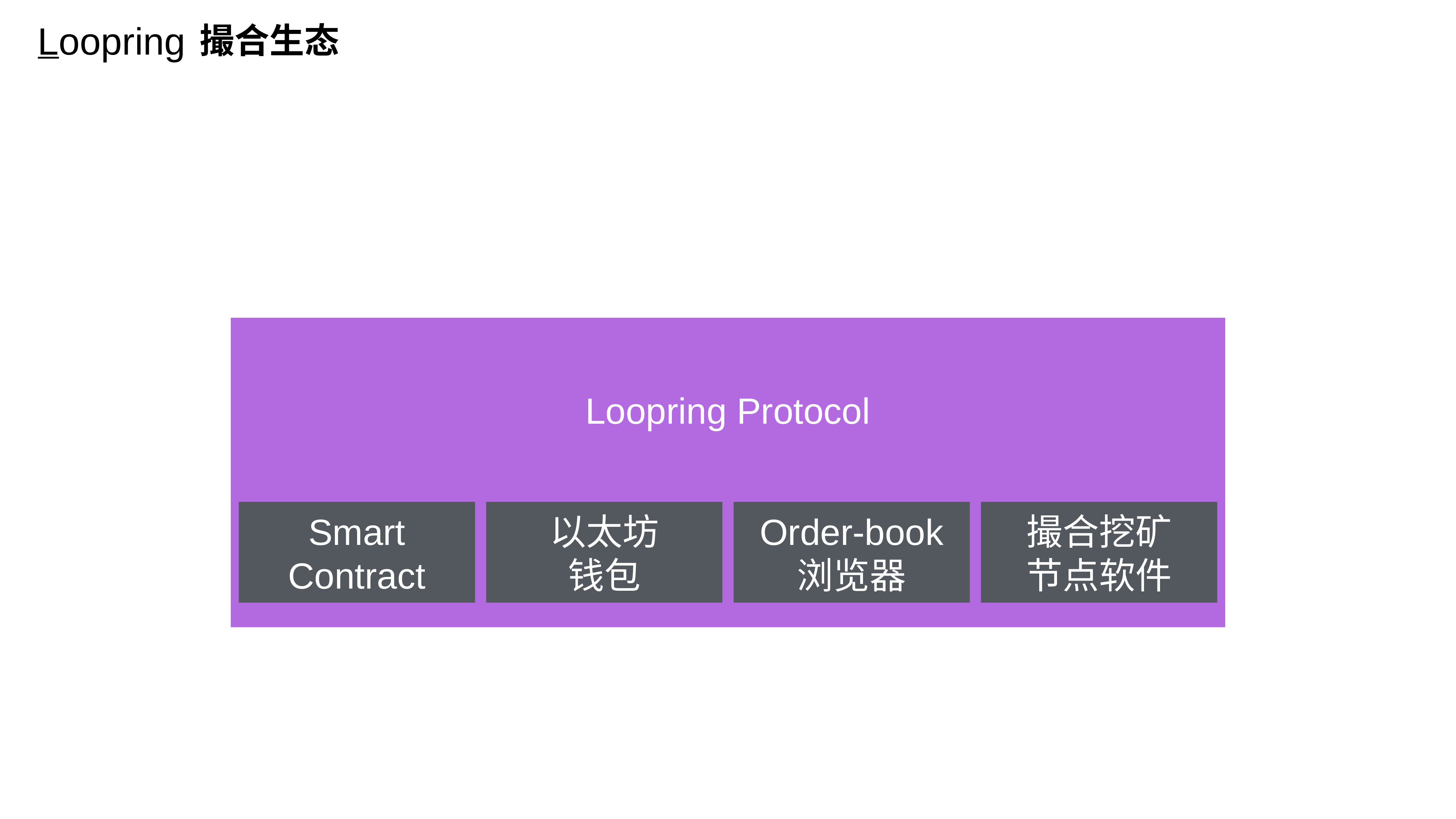

Loopring开源软件
dApp1
dApp2
撮合生态
Loopring

Loopring Protocol
Smart
Contract
以太坊
钱包
Order-book
浏览器
撮合挖矿
节点软件
Ethereum
量子链QTUM
EOS
…
Loopring也可以在多个支持智能合约的类ERC20代币的公有链上实现。